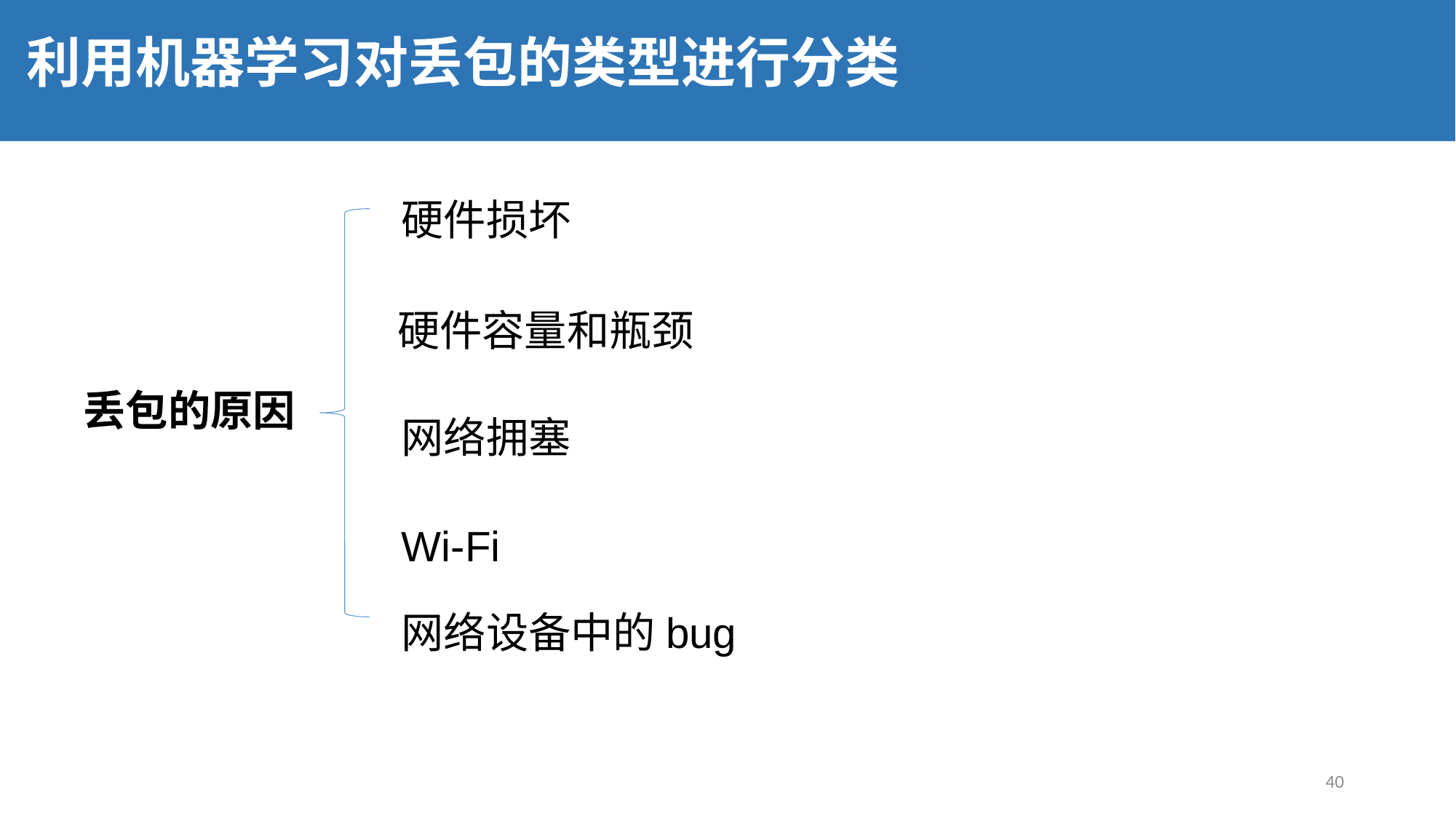

利用机器学习对丢包的类型进行分类
硬件损坏

硬件容量和瓶颈
丢包的原因
网络拥塞
Wi-Fi
网络设备中的bug
40